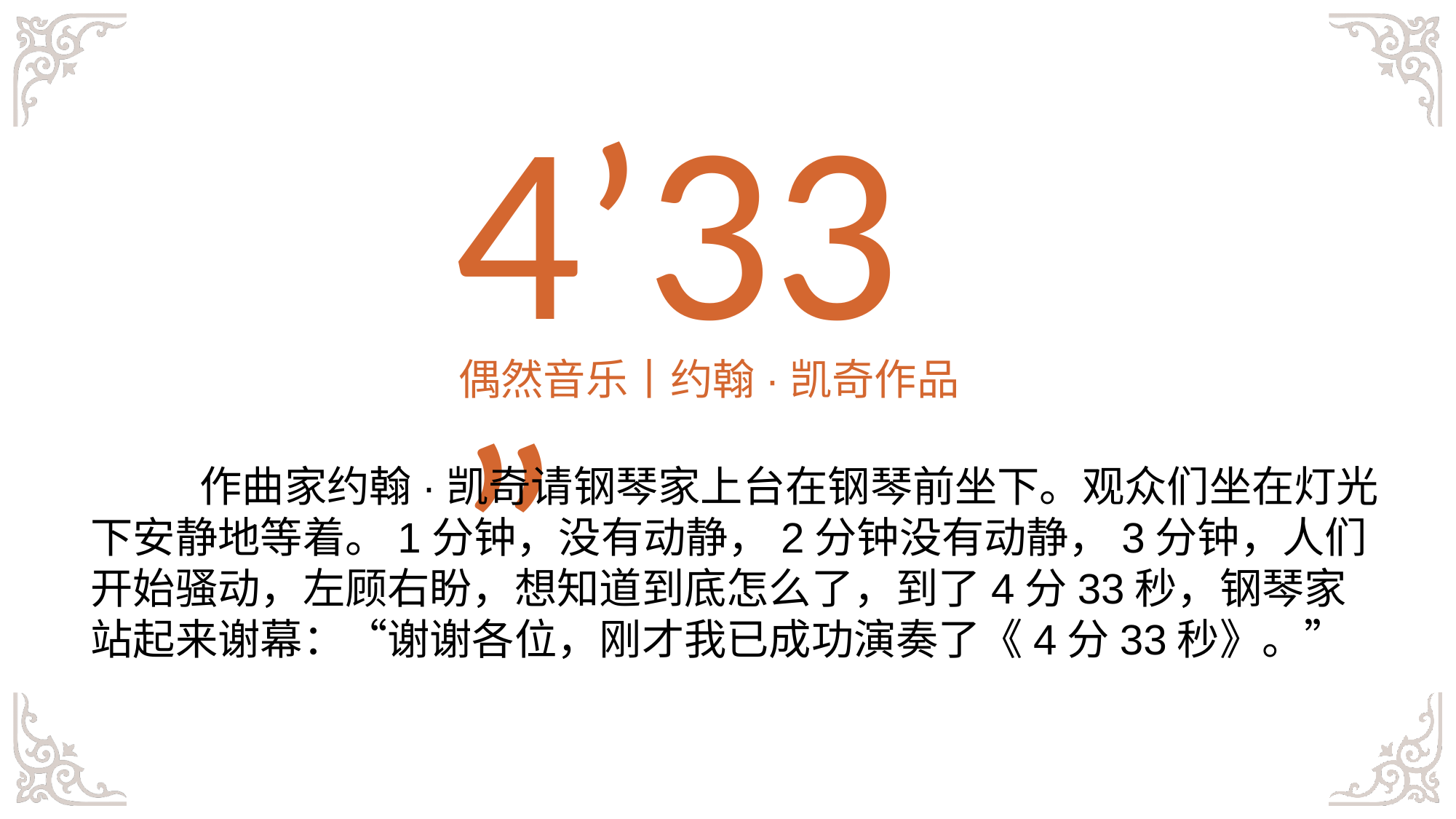

4’33”
偶然音乐丨约翰·凯奇作品
	作曲家约翰·凯奇请钢琴家上台在钢琴前坐下。观众们坐在灯光下安静地等着。1分钟，没有动静，2分钟没有动静，3分钟，人们开始骚动，左顾右盼，想知道到底怎么了，到了4分33秒，钢琴家站起来谢幕：“谢谢各位，刚才我已成功演奏了《4分33秒》。”